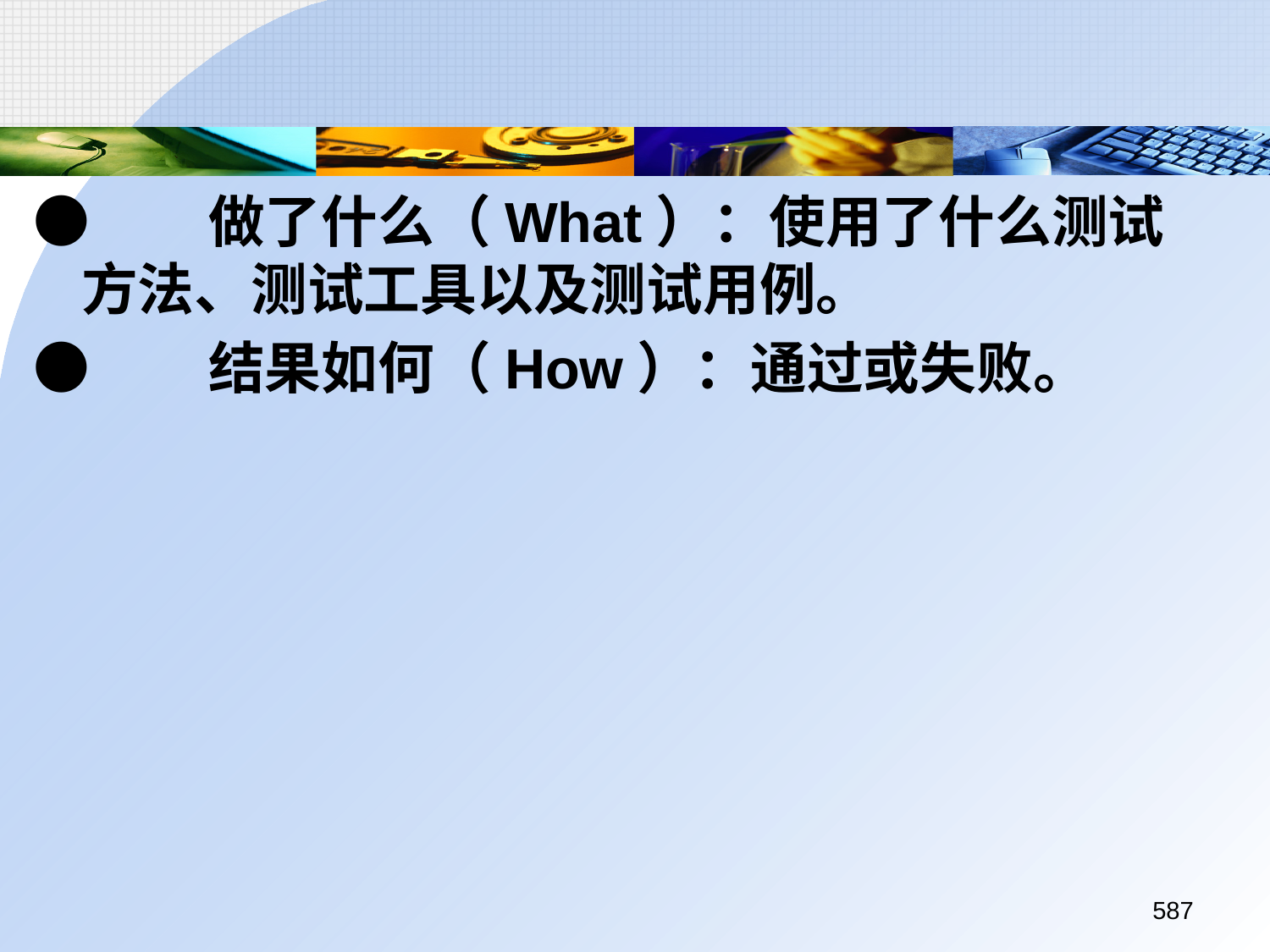

●	做了什么（What）：使用了什么测试方法、测试工具以及测试用例。
●	结果如何（How）：通过或失败。
587